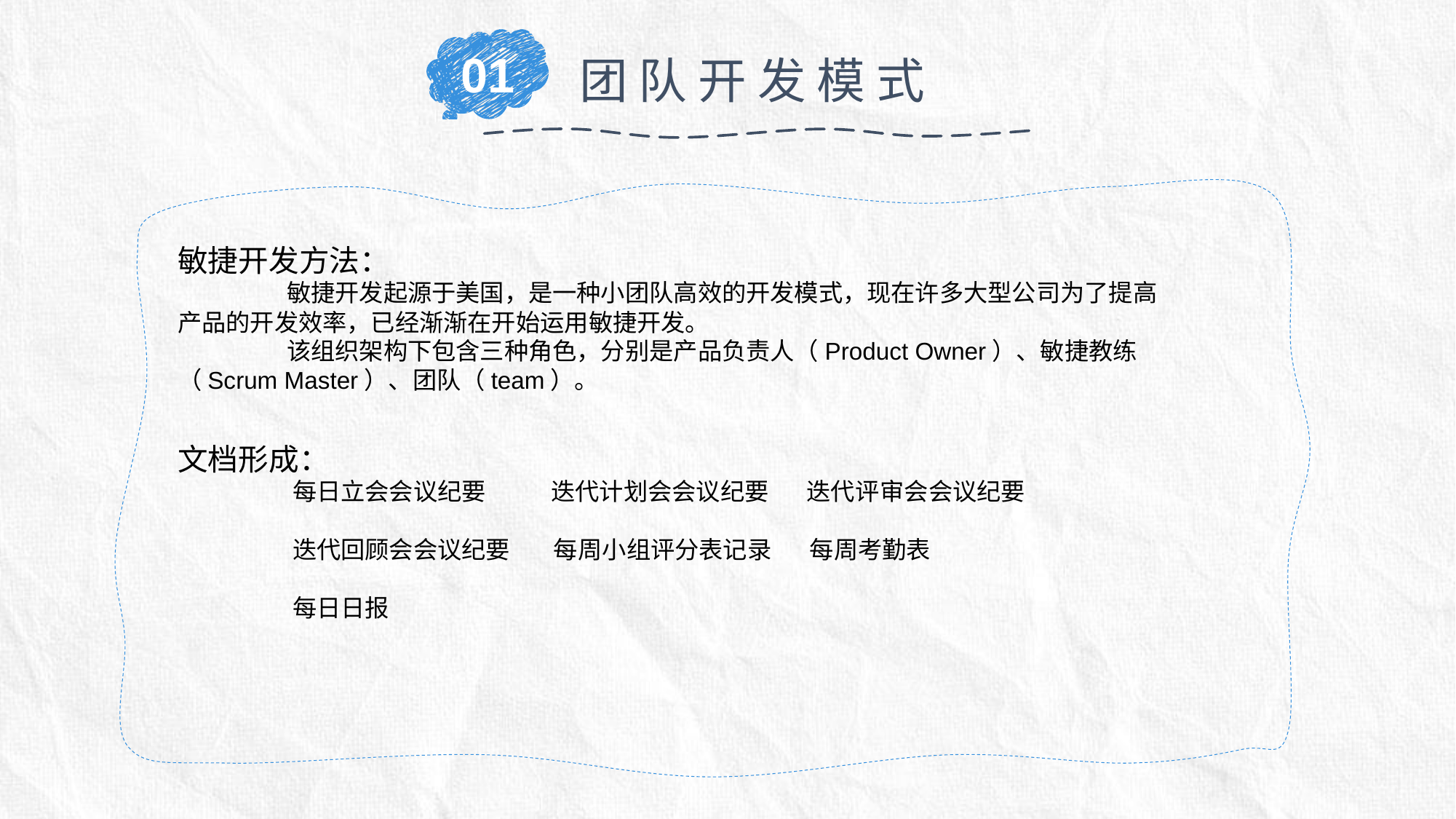

01
团 队 开 发 模 式

敏捷开发方法：
	敏捷开发起源于美国，是一种小团队高效的开发模式，现在许多大型公司为了提高产品的开发效率，已经渐渐在开始运用敏捷开发。
	该组织架构下包含三种角色，分别是产品负责人（Product Owner）、敏捷教练（Scrum Master）、团队（team）。
文档形成：
                    每日立会会议纪要            迭代计划会会议纪要       迭代评审会会议纪要

                    迭代回顾会会议纪要        每周小组评分表记录       每周考勤表

                    每日日报